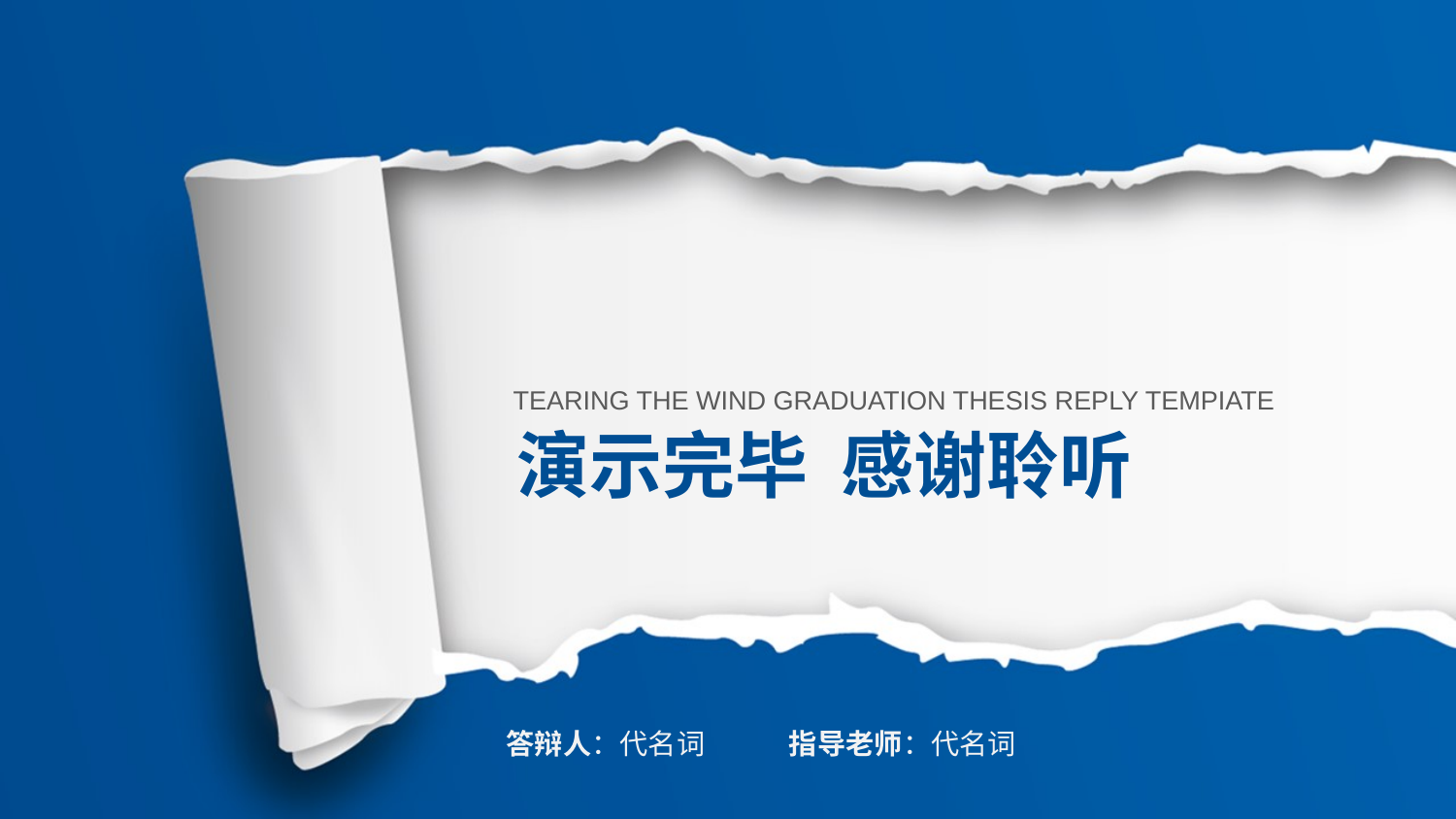

TEARING THE WIND GRADUATION THESIS REPLY TEMPIATE
演示完毕  感谢聆听
答辩人：代名词
指导老师：代名词